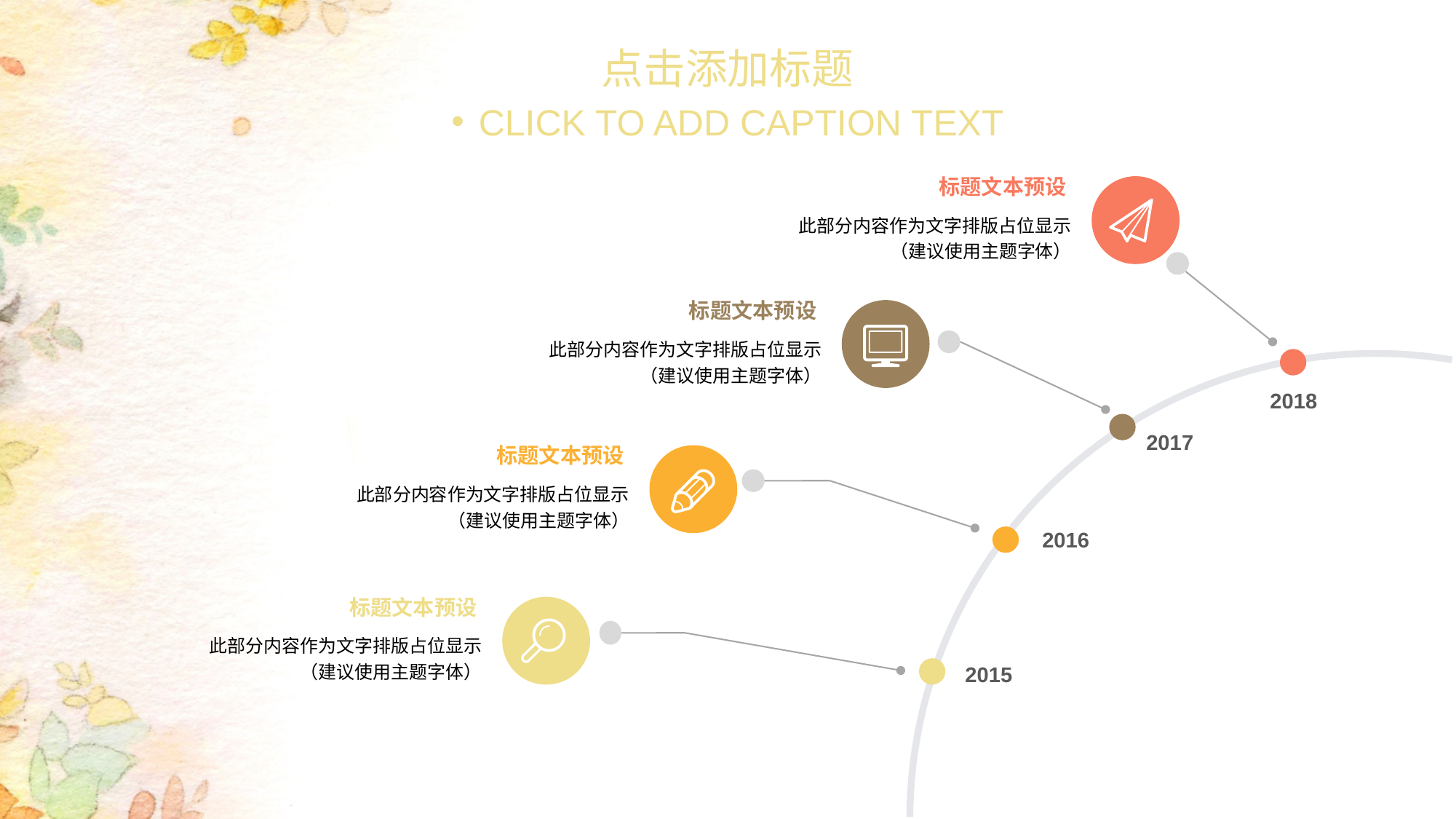

点击添加标题
CLICK TO ADD CAPTION TEXT
标题文本预设

此部分内容作为文字排版占位显示
（建议使用主题字体）

标题文本预设

此部分内容作为文字排版占位显示
（建议使用主题字体）

2018

2017
标题文本预设

此部分内容作为文字排版占位显示
（建议使用主题字体）
2016

标题文本预设

此部分内容作为文字排版占位显示
（建议使用主题字体）
2015